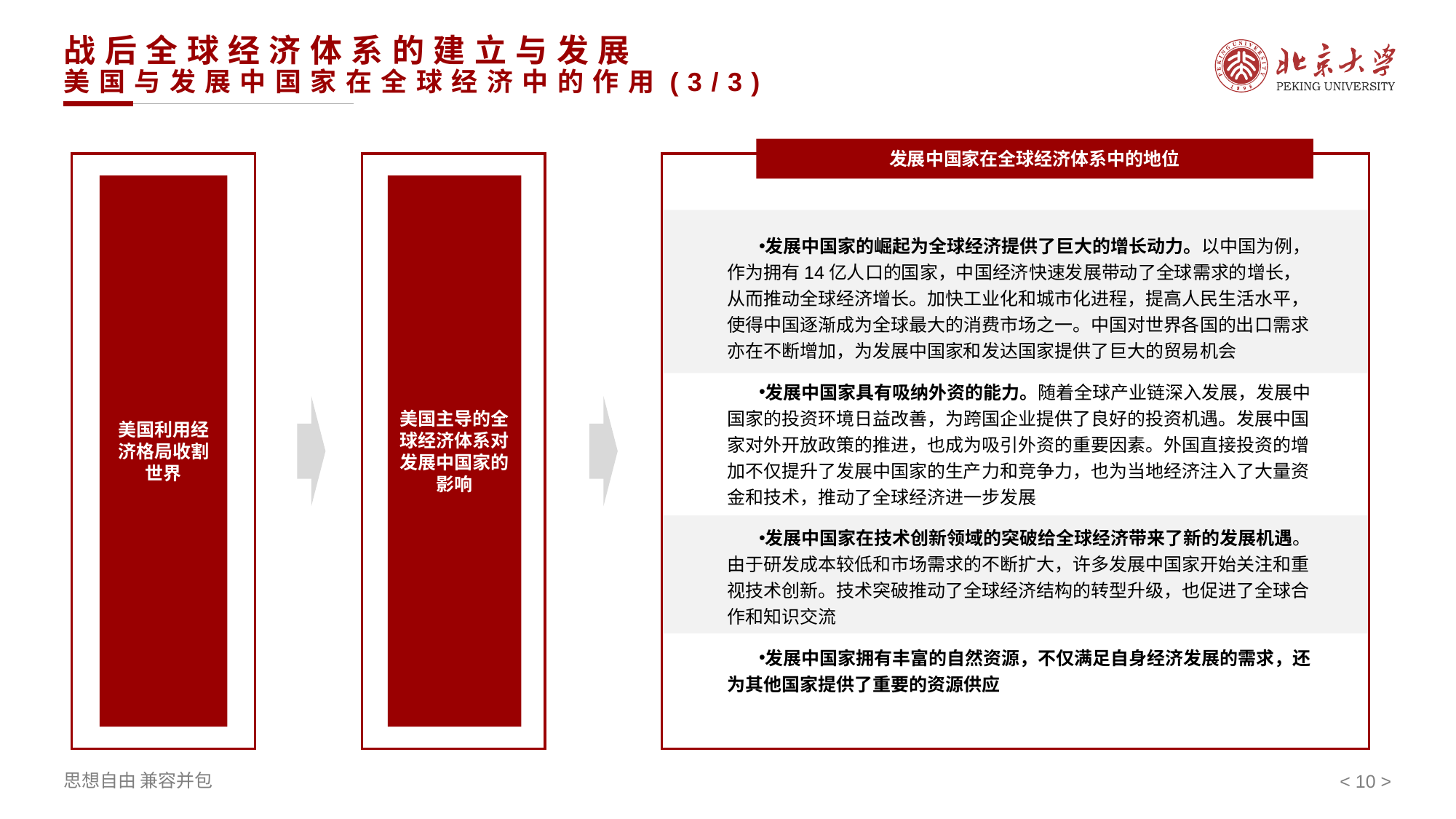

# 战后全球经济体系的建立与发展 美国与发展中国家在全球经济中的作用(3/3)
发展中国家在全球经济体系中的地位

美国利用经济格局收割世界
美国主导的全球经济体系对发展中国家的影响
发展中国家的崛起为全球经济提供了巨大的增长动力。以中国为例，作为拥有14亿人口的国家，中国经济快速发展带动了全球需求的增长，从而推动全球经济增长。加快工业化和城市化进程，提高人民生活水平，使得中国逐渐成为全球最大的消费市场之一。中国对世界各国的出口需求亦在不断增加，为发展中国家和发达国家提供了巨大的贸易机会
发展中国家具有吸纳外资的能力。随着全球产业链深入发展，发展中国家的投资环境日益改善，为跨国企业提供了良好的投资机遇。发展中国家对外开放政策的推进，也成为吸引外资的重要因素。外国直接投资的增加不仅提升了发展中国家的生产力和竞争力，也为当地经济注入了大量资金和技术，推动了全球经济进一步发展
发展中国家在技术创新领域的突破给全球经济带来了新的发展机遇。由于研发成本较低和市场需求的不断扩大，许多发展中国家开始关注和重视技术创新。技术突破推动了全球经济结构的转型升级，也促进了全球合作和知识交流
发展中国家拥有丰富的自然资源，不仅满足自身经济发展的需求，还为其他国家提供了重要的资源供应

< 10 >